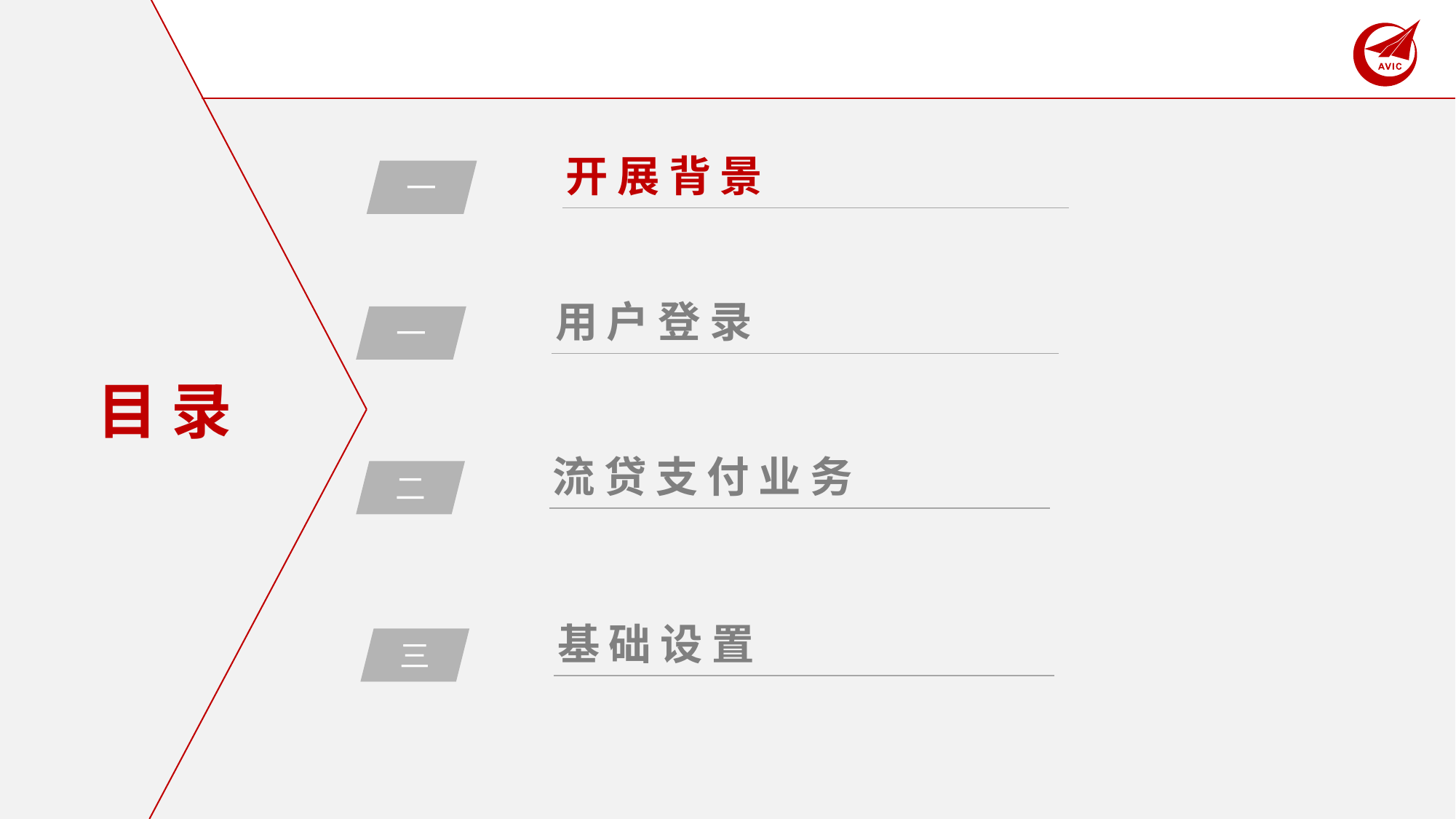

开展背景
一
用户登录
一
目 录
流贷支付业务
二
基础设置
三